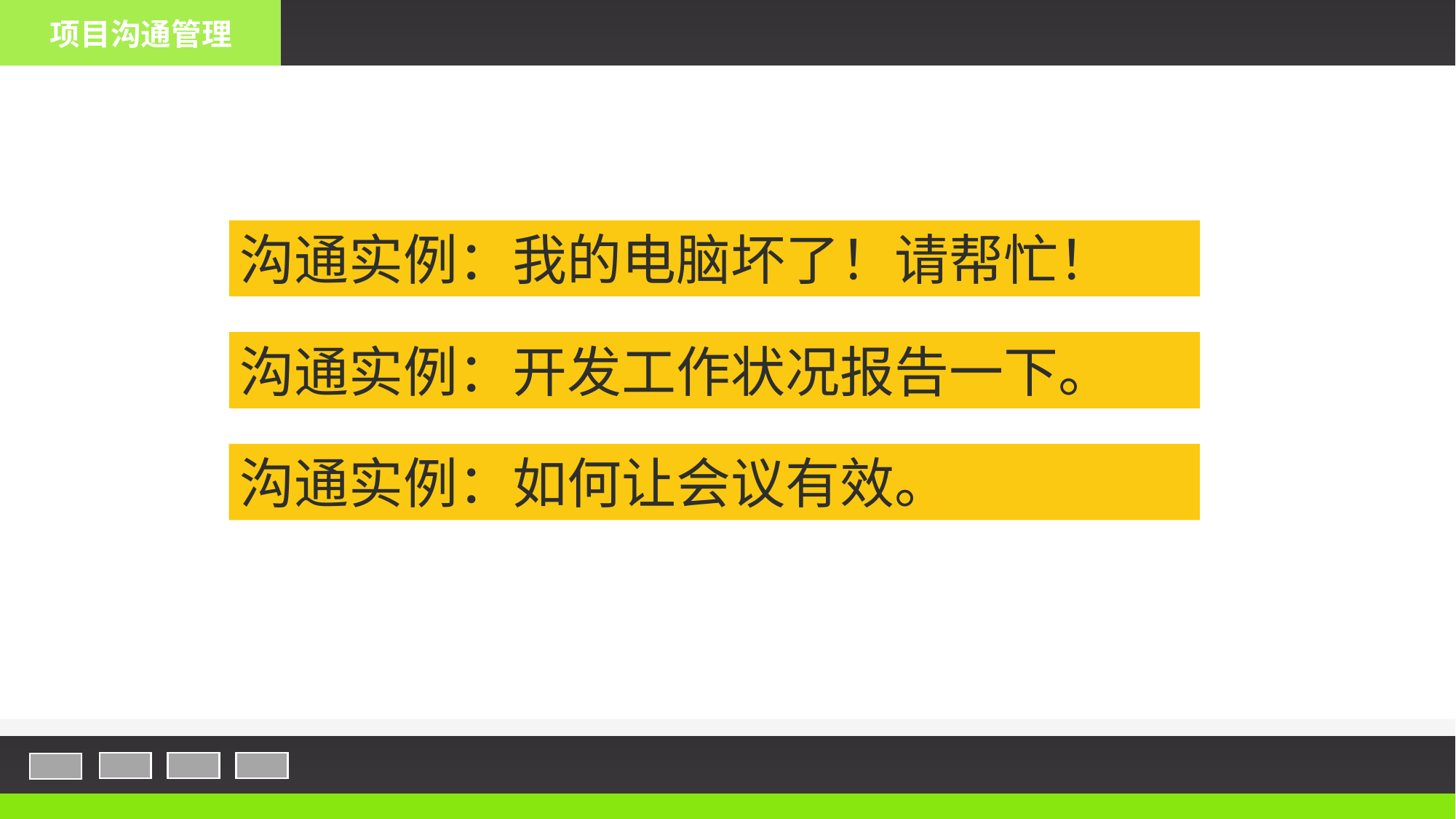

项目沟通管理
沟通实例：我的电脑坏了！请帮忙！
沟通实例：开发工作状况报告一下。
沟通实例：如何让会议有效。